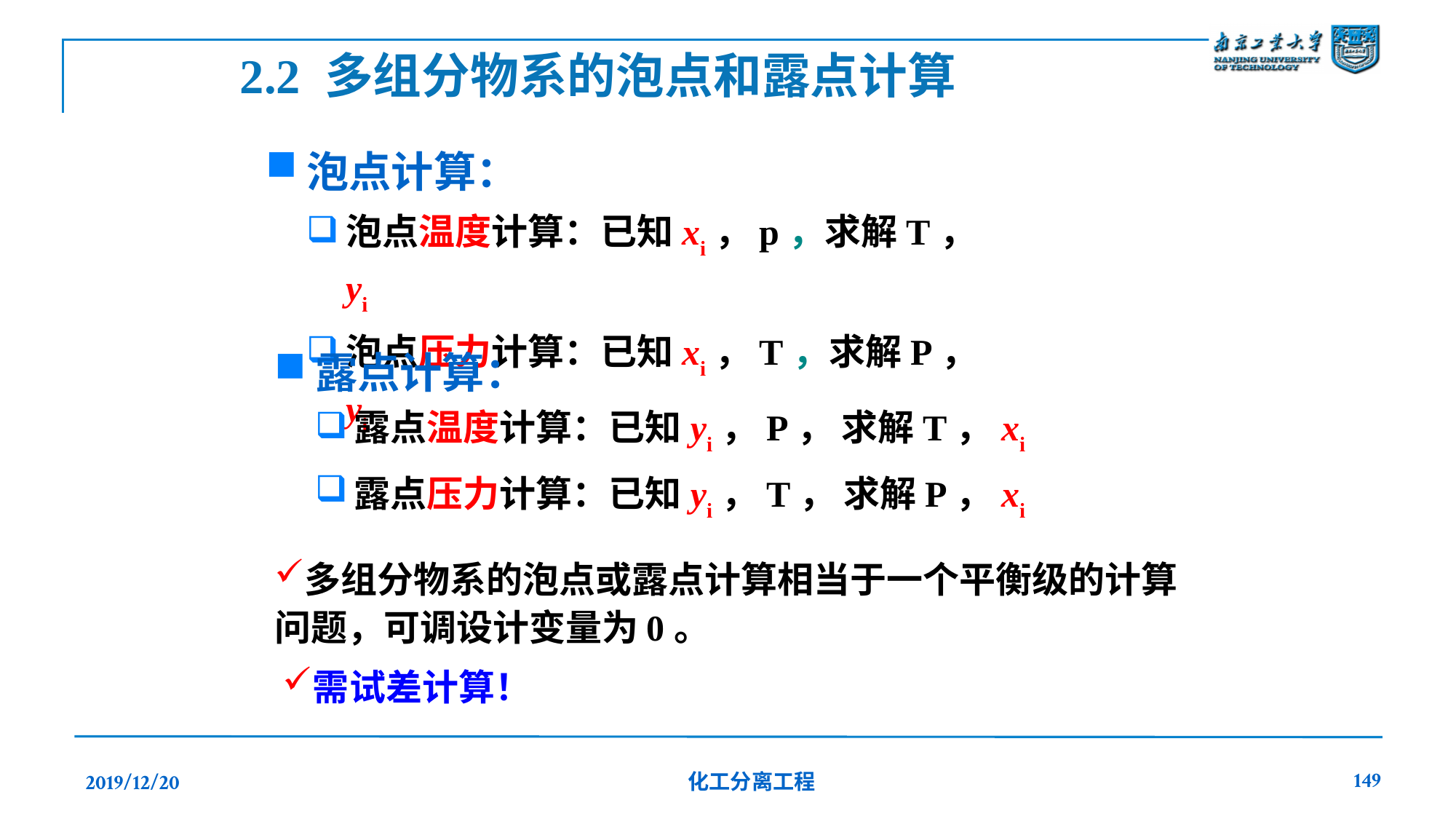

2.2 多组分物系的泡点和露点计算
泡点计算：
泡点温度计算：已知xi，p，求解T，yi
泡点压力计算：已知xi，T，求解P，yi
露点计算：
露点温度计算：已知yi，P， 求解T，xi
露点压力计算：已知yi，T， 求解P，xi
多组分物系的泡点或露点计算相当于一个平衡级的计算问题，可调设计变量为0。
需试差计算！
2019/12/20
化工分离工程
149